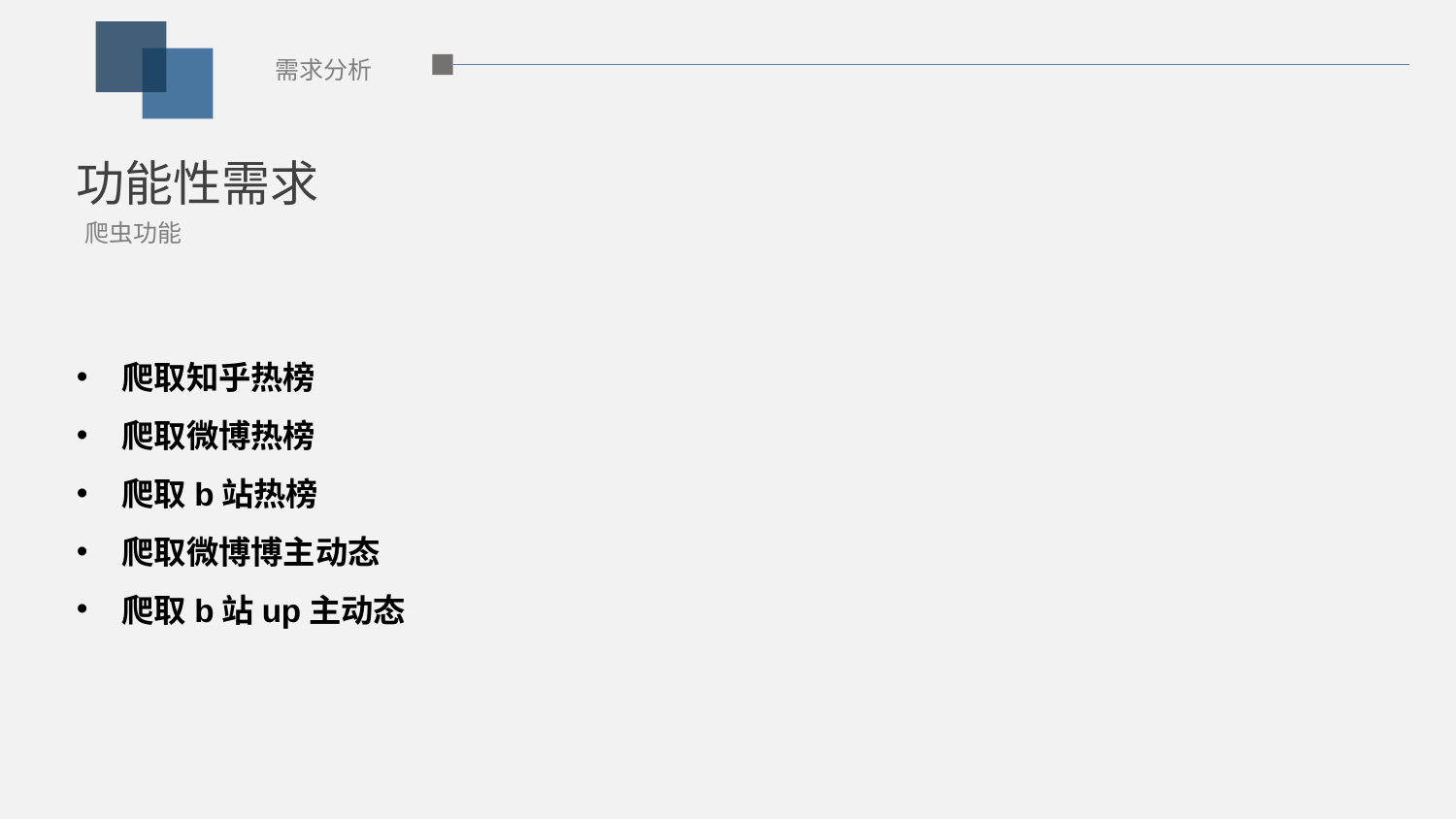

需求分析

功能性需求
爬虫功能
爬取知乎热榜
爬取微博热榜
爬取b站热榜
爬取微博博主动态
爬取b站up主动态